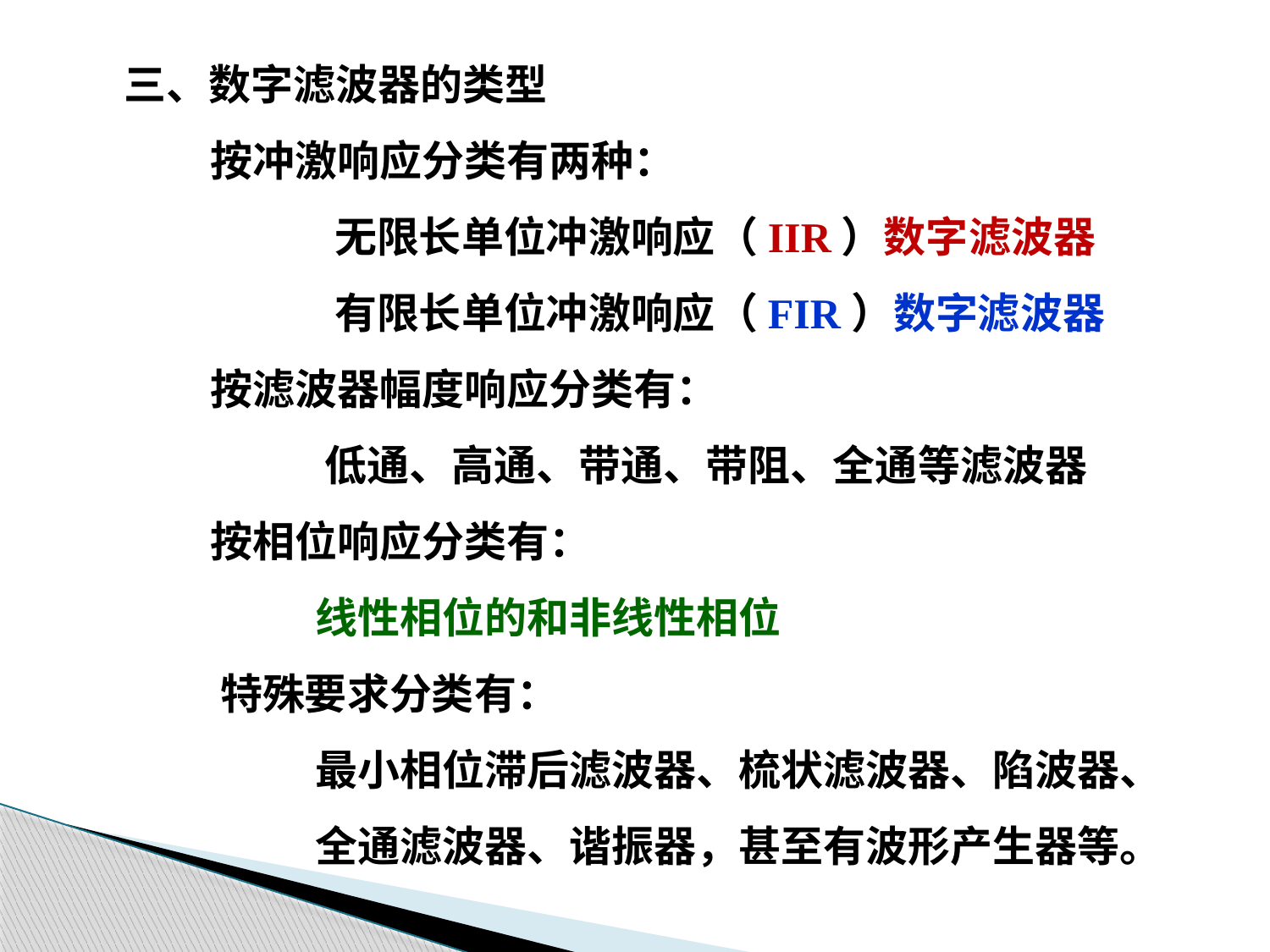

三、数字滤波器的类型
        按冲激响应分类有两种：
                     无限长单位冲激响应（IIR）数字滤波器
                     有限长单位冲激响应（FIR）数字滤波器
        按滤波器幅度响应分类有：
                    低通、高通、带通、带阻、全通等滤波器
        按相位响应分类有：
                   线性相位的和非线性相位
         特殊要求分类有：
                   最小相位滞后滤波器、梳状滤波器、陷波器、
                   全通滤波器、谐振器，甚至有波形产生器等。